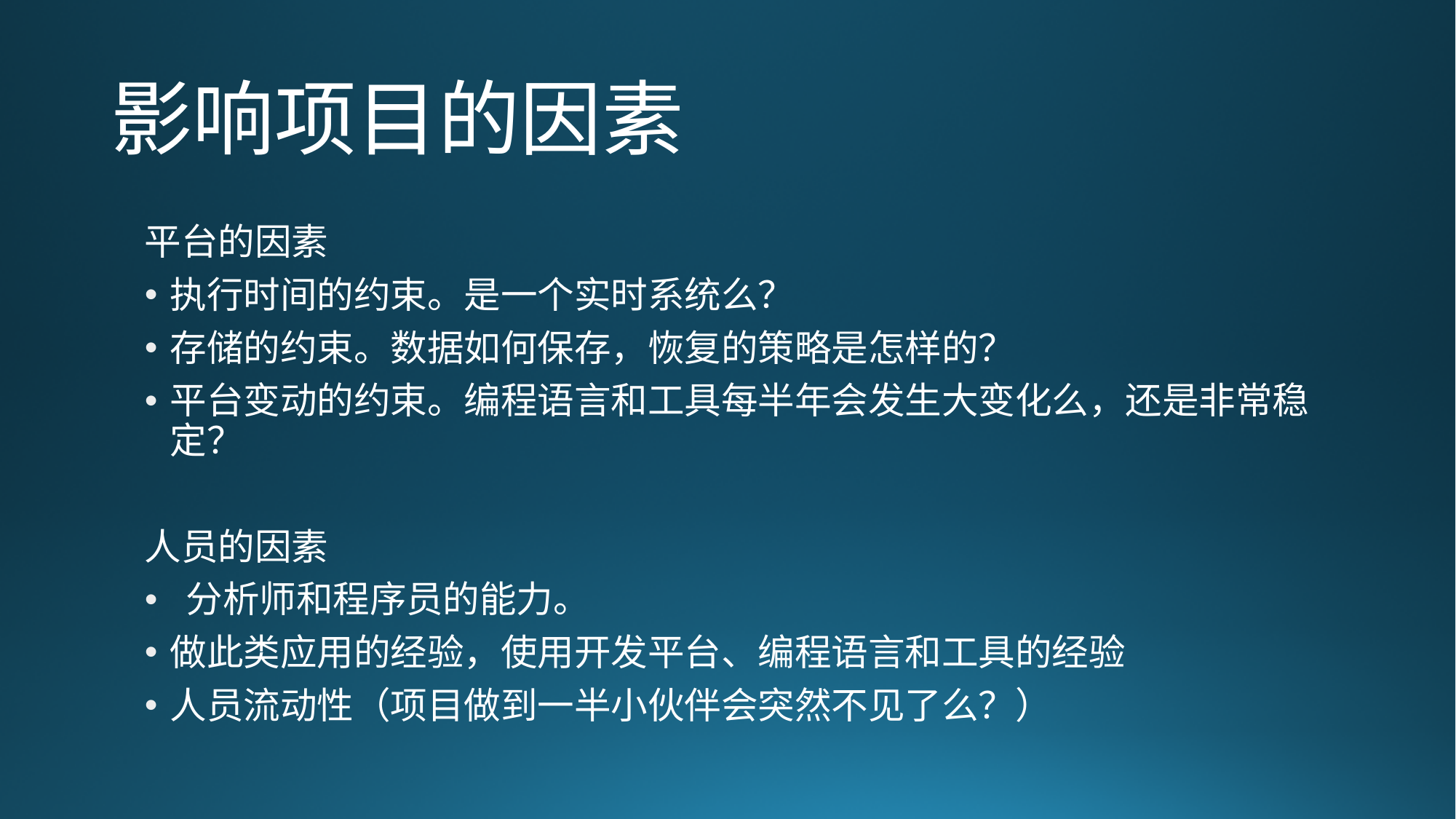

# 影响项目的因素
平台的因素
执行时间的约束。是一个实时系统么？
存储的约束。数据如何保存，恢复的策略是怎样的？
平台变动的约束。编程语言和工具每半年会发生大变化么，还是非常稳定？

人员的因素
 分析师和程序员的能力。
做此类应用的经验，使用开发平台、编程语言和工具的经验
人员流动性（项目做到一半小伙伴会突然不见了么？）